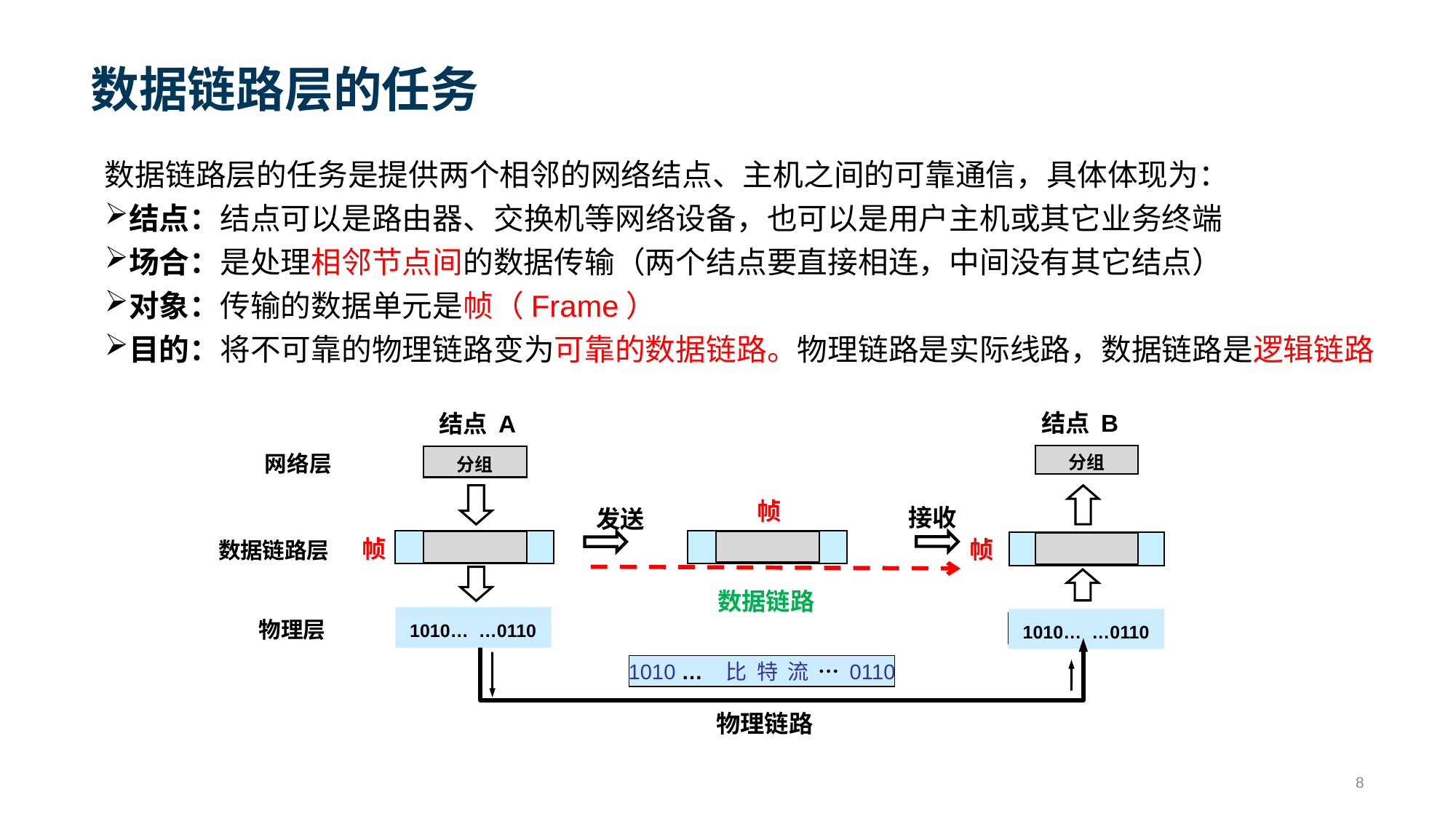

# 数据链路层的任务
数据链路层的任务是提供两个相邻的网络结点、主机之间的可靠通信，具体体现为：
结点：结点可以是路由器、交换机等网络设备，也可以是用户主机或其它业务终端
场合：是处理相邻节点间的数据传输（两个结点要直接相连，中间没有其它结点）
对象：传输的数据单元是帧（Frame）
目的：将不可靠的物理链路变为可靠的数据链路。物理链路是实际线路，数据链路是逻辑链路
结点 B
结点 A
网络层
分组
分组
帧

接收
发送
帧
帧
数据链路层

数据链路
物理层
1010…  …0110
1010…  …0110

1010 …   比  特  流  … 0110

物理链路
8